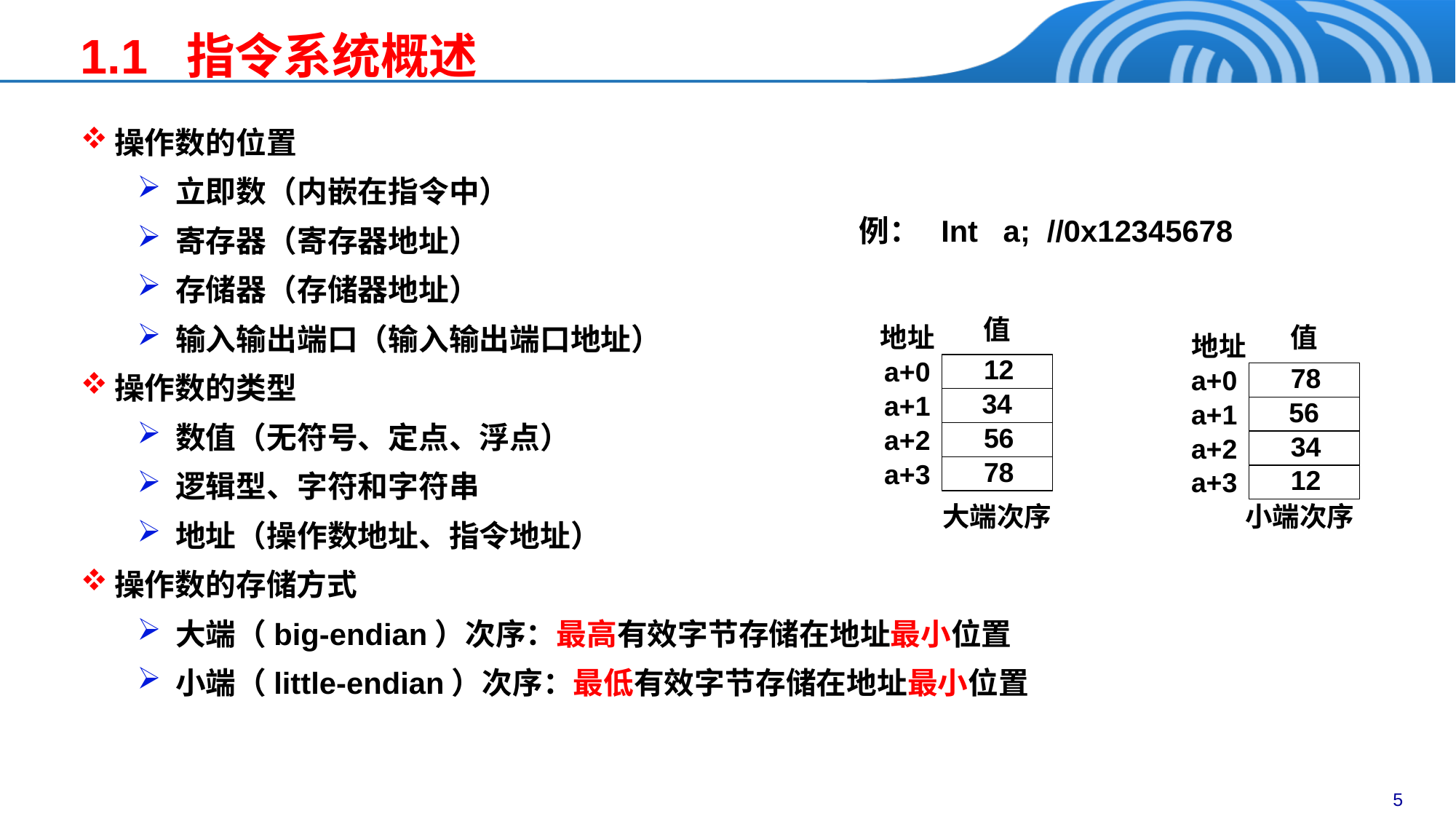

1.1  指令系统概述
操作数的位置
 立即数（内嵌在指令中）
 寄存器（寄存器地址）
 存储器（存储器地址）
 输入输出端口（输入输出端口地址）
操作数的类型
 数值（无符号、定点、浮点）
 逻辑型、字符和字符串
 地址（操作数地址、指令地址）
操作数的存储方式
 大端（big-endian）次序：最高有效字节存储在地址最小位置
 小端（little-endian）次序：最低有效字节存储在地址最小位置

例：  Int   a;  //0x12345678
值
地址
值
地址
a+0
12
a+0
78
a+1
34
a+1
56
a+2
56
a+2
34
a+3
78
a+3
12
大端次序
小端次序